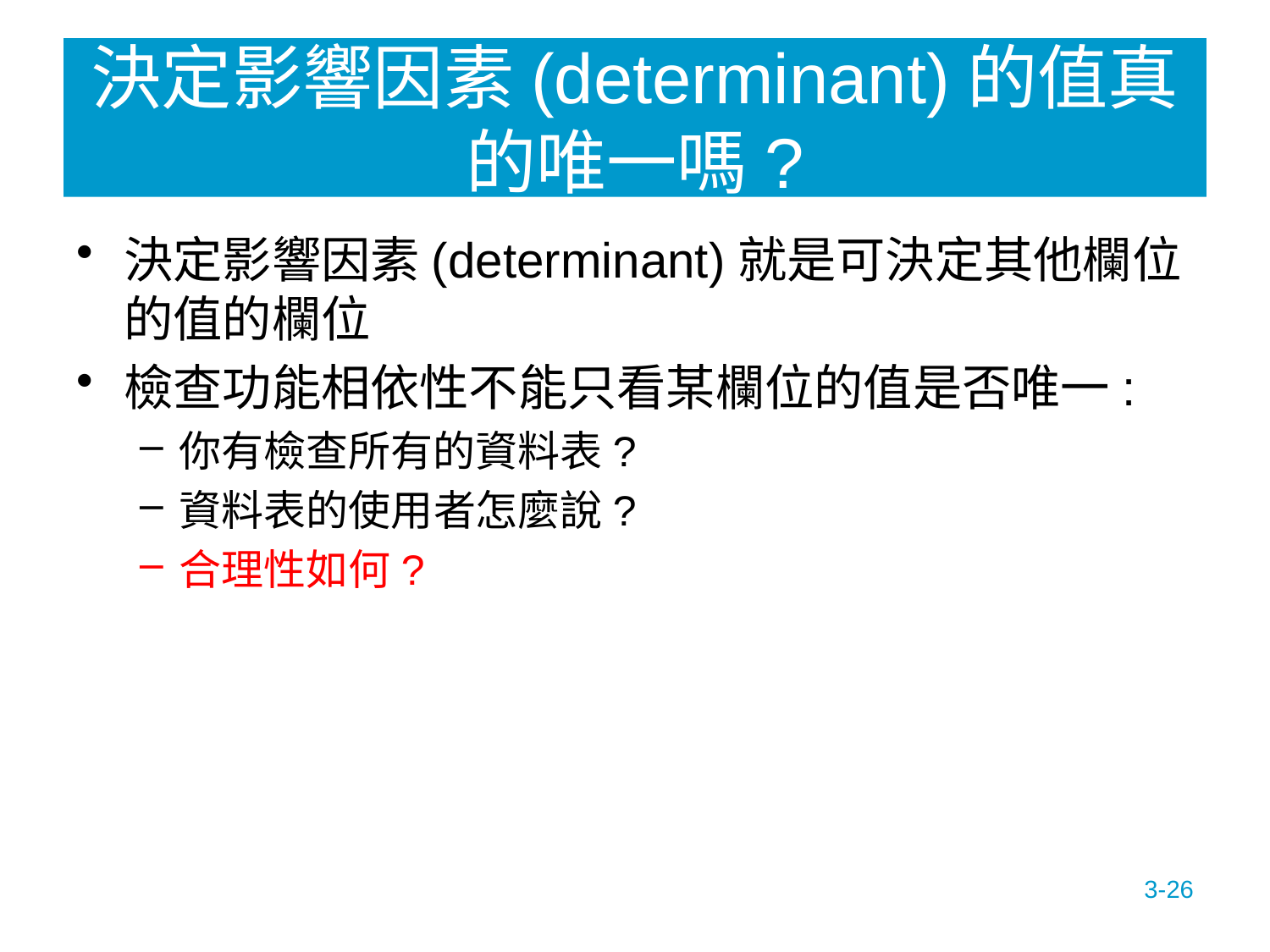

# 決定影響因素(determinant)的值真的唯一嗎?
決定影響因素(determinant)就是可決定其他欄位的值的欄位
檢查功能相依性不能只看某欄位的值是否唯一:
你有檢查所有的資料表?
資料表的使用者怎麼說?
合理性如何?

3-26